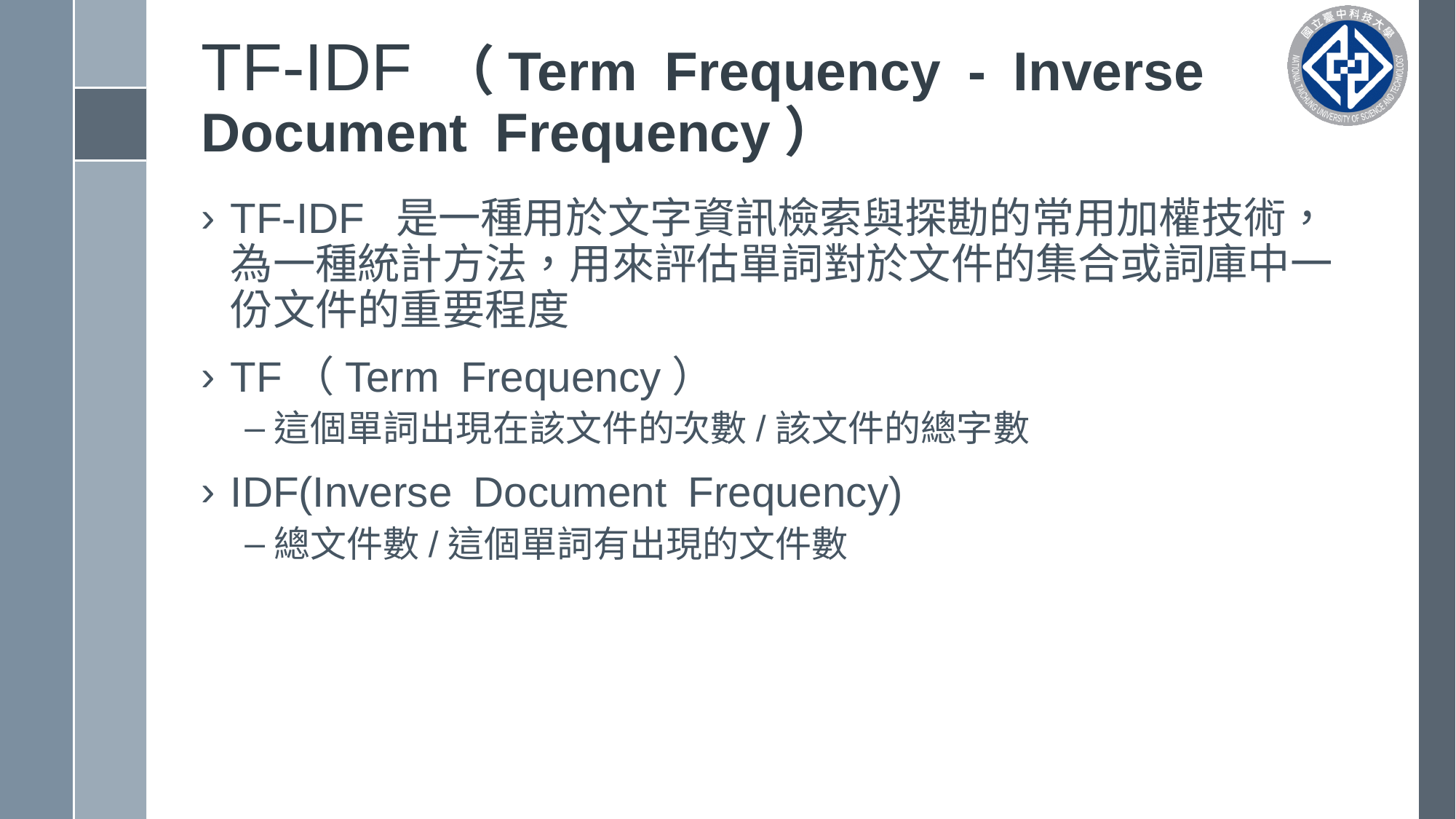

# TF-IDF （Term Frequency - Inverse Document Frequency）
TF-IDF 是一種用於文字資訊檢索與探勘的常用加權技術，為一種統計方法，用來評估單詞對於文件的集合或詞庫中一份文件的重要程度
TF（Term Frequency）
這個單詞出現在該文件的次數/該文件的總字數
IDF(Inverse Document Frequency)
總文件數/這個單詞有出現的文件數